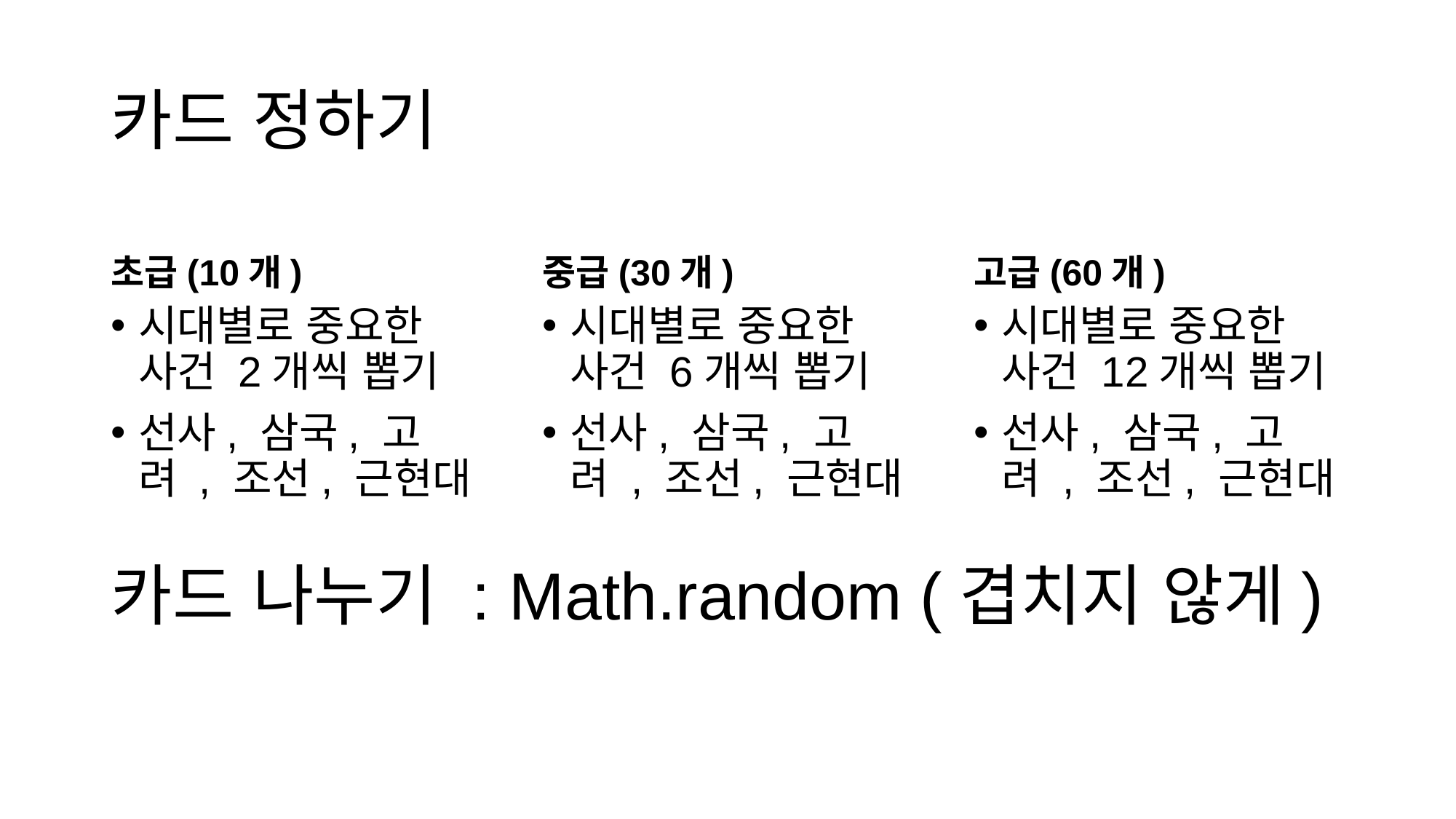

# 카드 정하기
초급(10개)
중급(30개)
고급(60개)
시대별로 중요한 사건 2개씩 뽑기
선사, 삼국, 고려 , 조선, 근현대
시대별로 중요한 사건 6개씩 뽑기
선사, 삼국, 고려 , 조선, 근현대

시대별로 중요한 사건 12개씩 뽑기
선사, 삼국, 고려 , 조선, 근현대

카드 나누기 : Math.random (겹치지 않게)